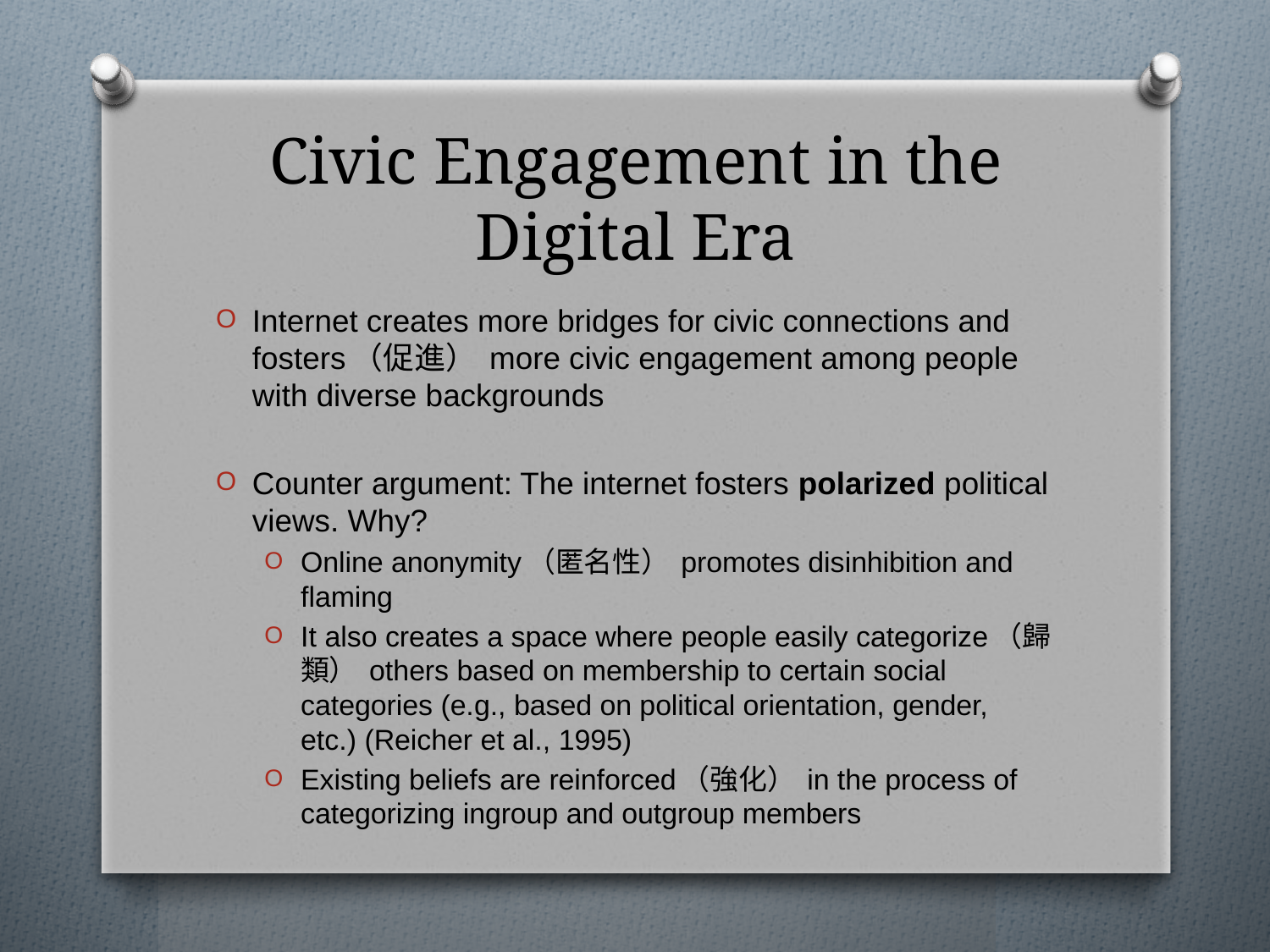

# Civic Engagement in the Digital Era
Internet creates more bridges for civic connections and fosters（促進） more civic engagement among people with diverse backgrounds

Counter argument: The internet fosters polarized political views. Why?
Online anonymity（匿名性） promotes disinhibition and flaming
It also creates a space where people easily categorize（歸類） others based on membership to certain social categories (e.g., based on political orientation, gender, etc.) (Reicher et al., 1995)
Existing beliefs are reinforced（強化） in the process of categorizing ingroup and outgroup members